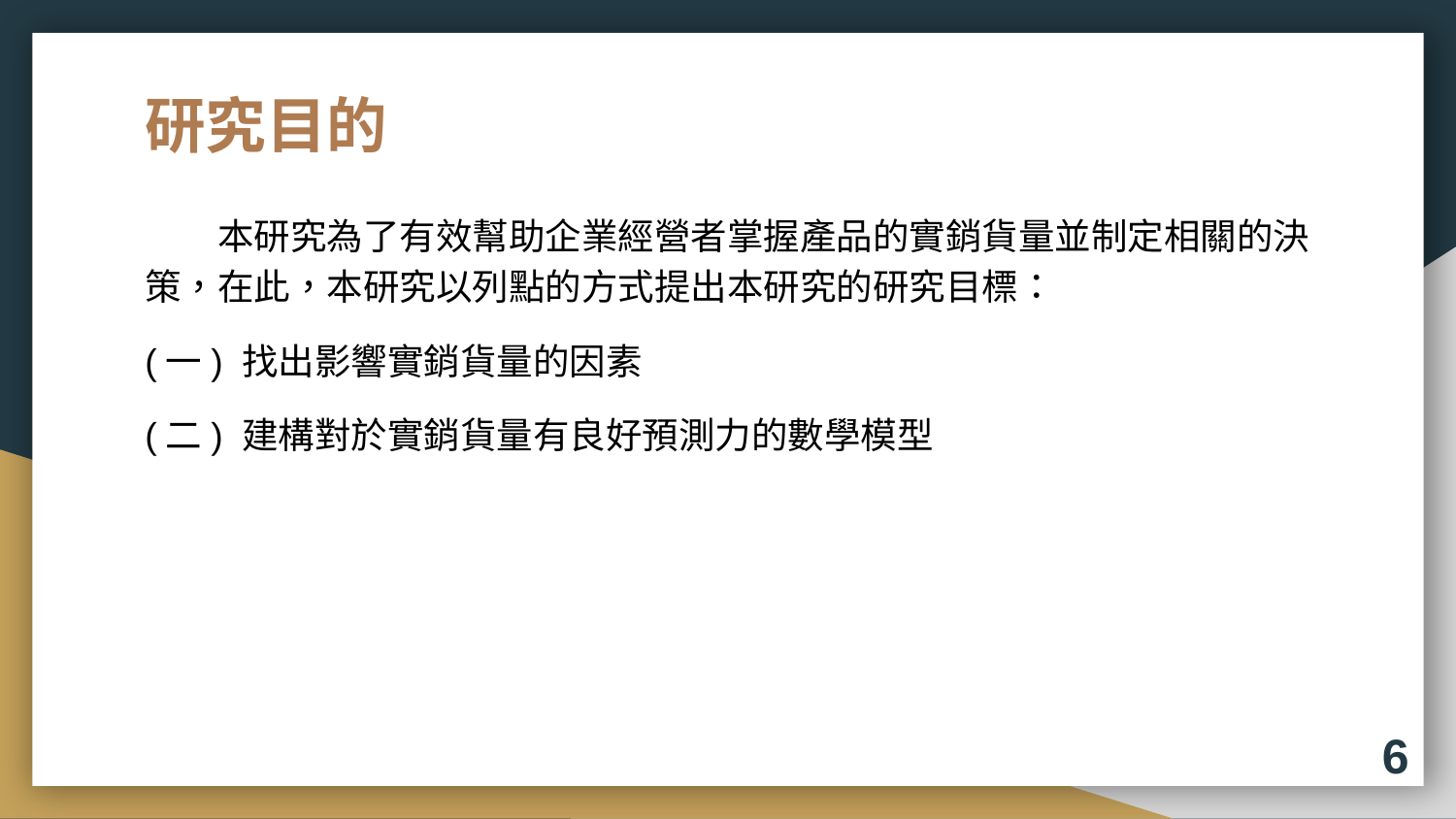

# 研究目的
本研究為了有效幫助企業經營者掌握產品的實銷貨量並制定相關的決策，在此，本研究以列點的方式提出本研究的研究目標：
(一) 找出影響實銷貨量的因素
(二) 建構對於實銷貨量有良好預測力的數學模型
6